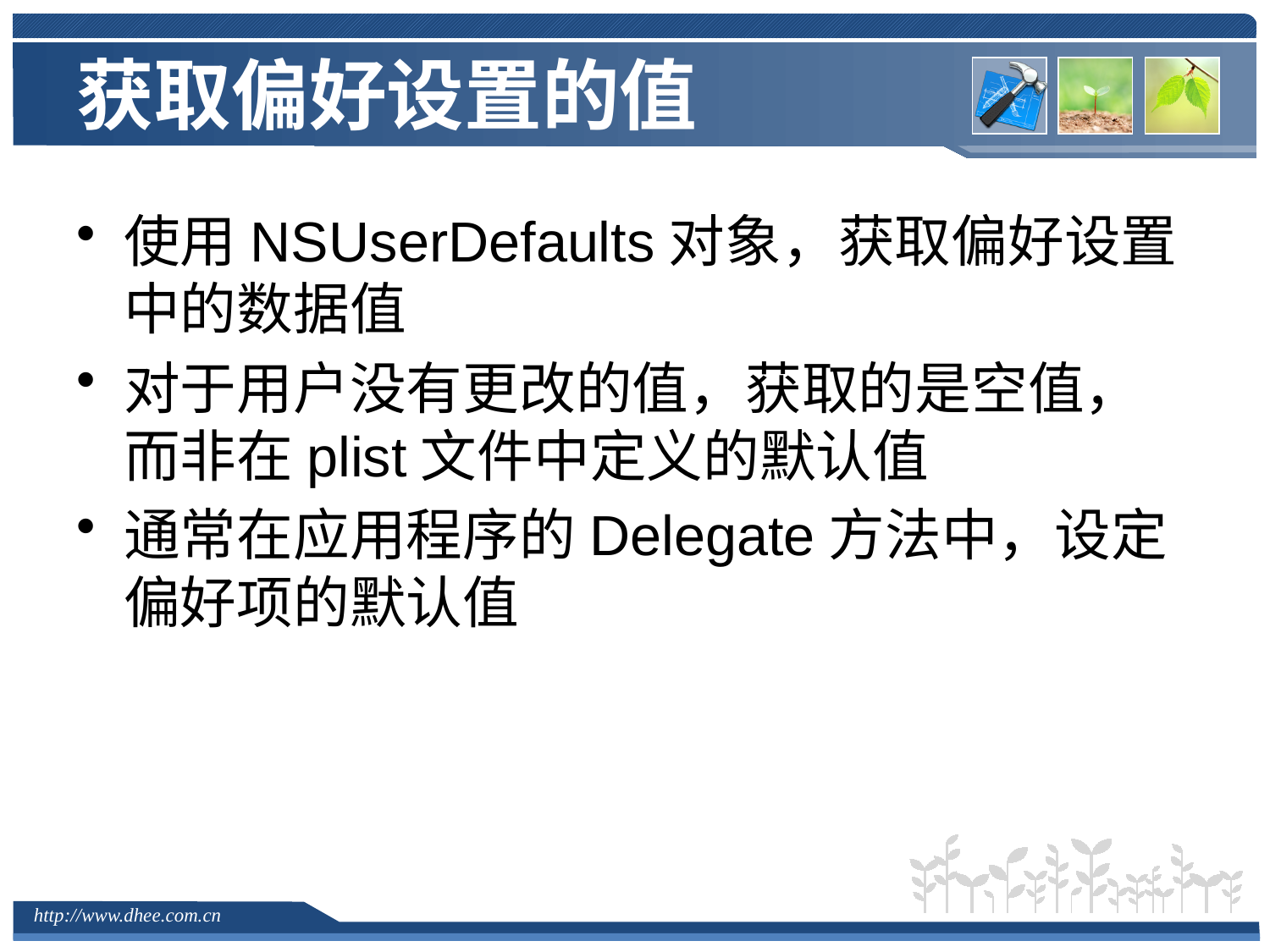

# 获取偏好设置的值
使用NSUserDefaults对象，获取偏好设置中的数据值
对于用户没有更改的值，获取的是空值，而非在plist文件中定义的默认值
通常在应用程序的Delegate方法中，设定偏好项的默认值